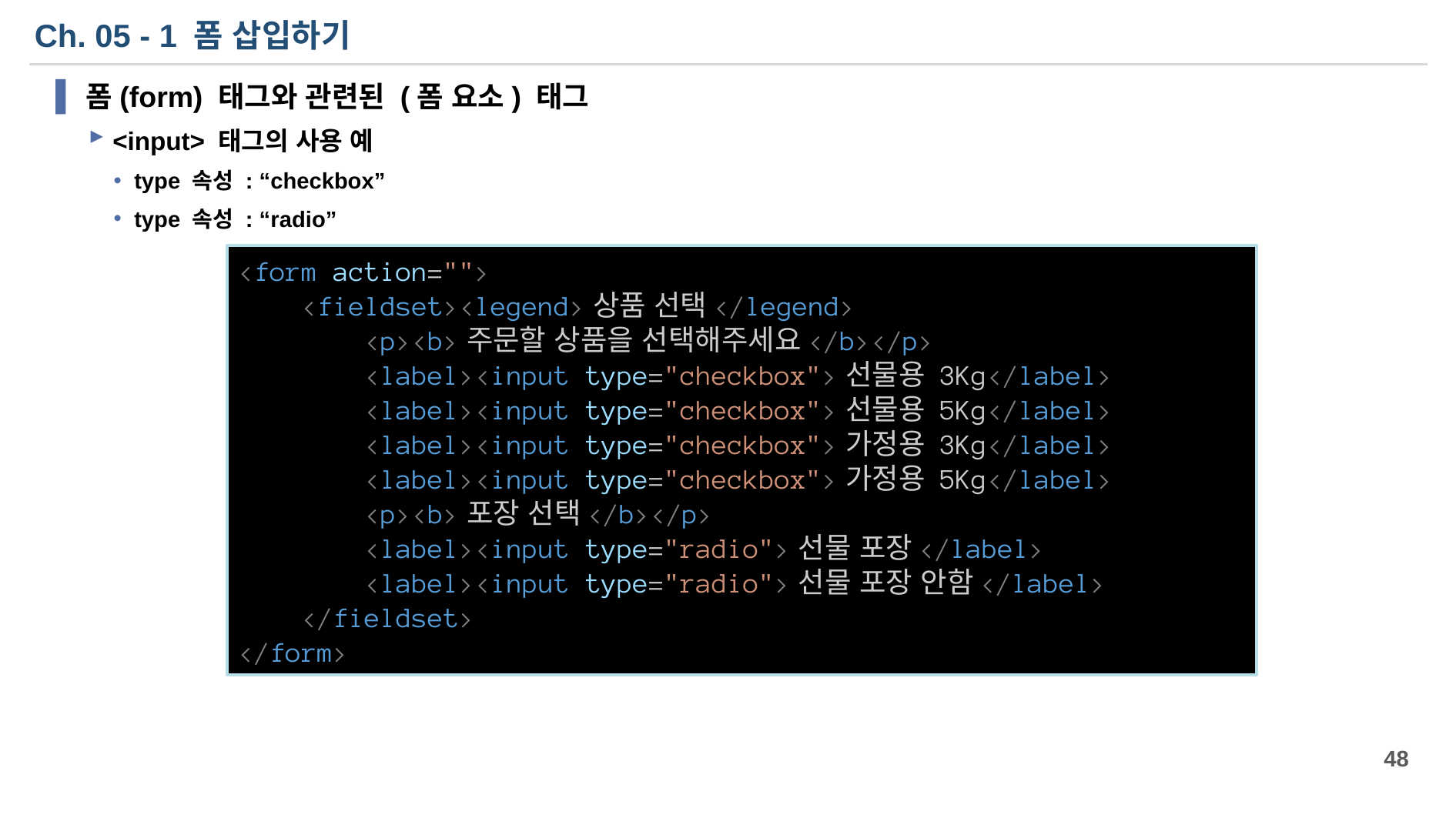

# Ch. 05 - 1 폼 삽입하기
폼(form) 태그와 관련된 (폼 요소) 태그
<input> 태그의 사용 예
type 속성 : “checkbox”
type 속성 : “radio”

파일 이름 : HTML CSS/FROM TAG/form_tag_3.html

<form action="">
    <fieldset><legend>상품 선택</legend>
        <p><b>주문할 상품을 선택해주세요</b></p>
        <label><input type="checkbox">선물용 3Kg</label>
        <label><input type="checkbox">선물용 5Kg</label>
        <label><input type="checkbox">가정용 3Kg</label>
        <label><input type="checkbox">가정용 5Kg</label>
        <p><b>포장 선택</b></p>
        <label><input type="radio">선물 포장</label>
        <label><input type="radio">선물 포장 안함</label>
    </fieldset>
</form>
48